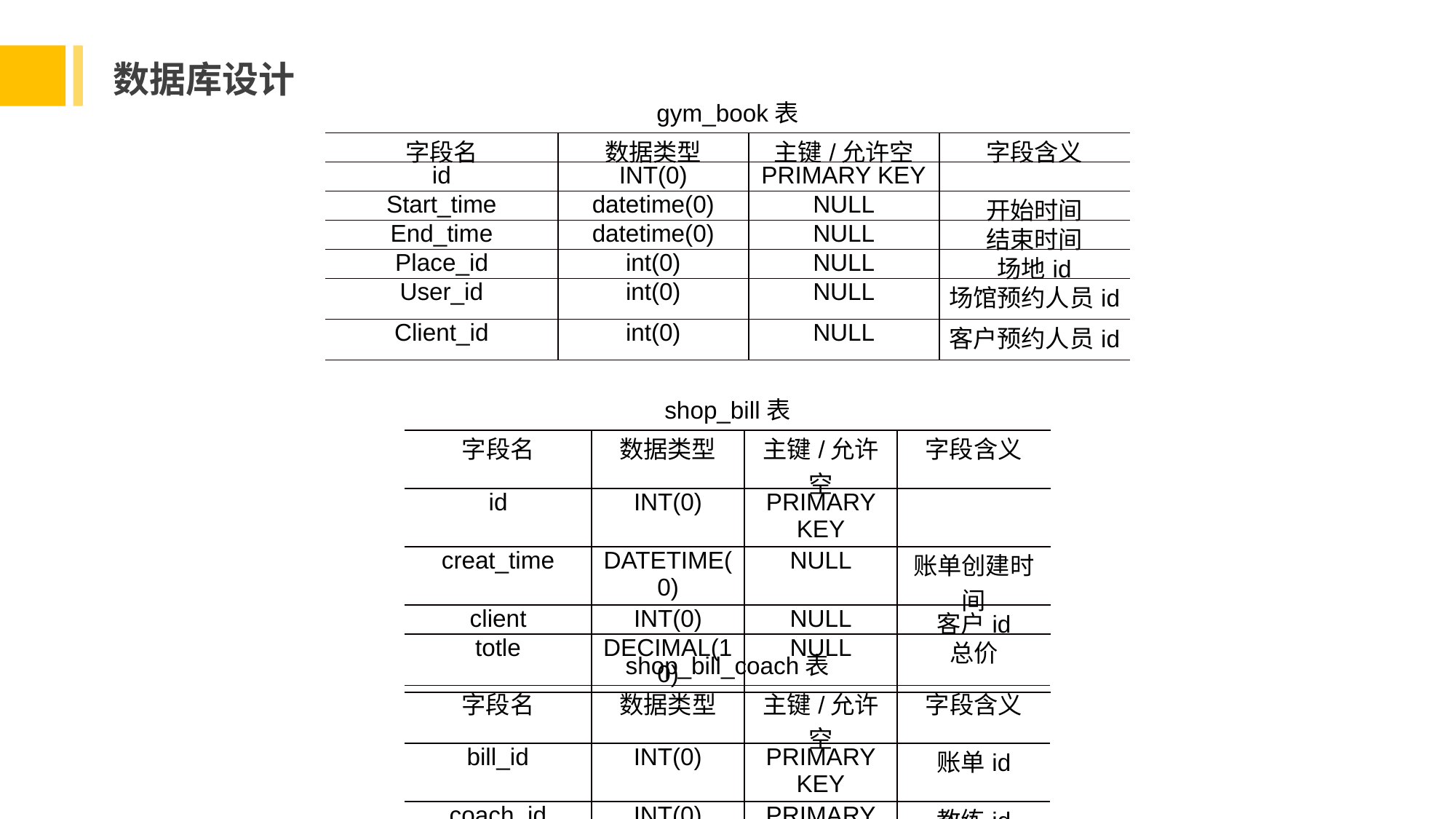

数据库设计
gym_book表
| 字段名 | 数据类型 | 主键/允许空 | 字段含义 |
| --- | --- | --- | --- |
| id | INT(0) | PRIMARY KEY |  |
| Start\_time | datetime(0) | NULL | 开始时间 |
| End\_time | datetime(0) | NULL | 结束时间 |
| Place\_id | int(0) | NULL | 场地id |
| User\_id | int(0) | NULL | 场馆预约人员id |
| Client\_id | int(0) | NULL | 客户预约人员id |
shop_bill表
| 字段名 | 数据类型 | 主键/允许空 | 字段含义 |
| --- | --- | --- | --- |
| id | INT(0) | PRIMARY KEY |  |
| creat\_time | DATETIME(0) | NULL | 账单创建时间 |
| client | INT(0) | NULL | 客户id |
| totle | DECIMAL(10) | NULL | 总价 |
shop_bill_coach表
| 字段名 | 数据类型 | 主键/允许空 | 字段含义 |
| --- | --- | --- | --- |
| bill\_id | INT(0) | PRIMARY KEY | 账单id |
| coach\_id | INT(0) | PRIMARY KEY | 教练id |
| time | DATETIME(0) | NULL | 训练时间 |